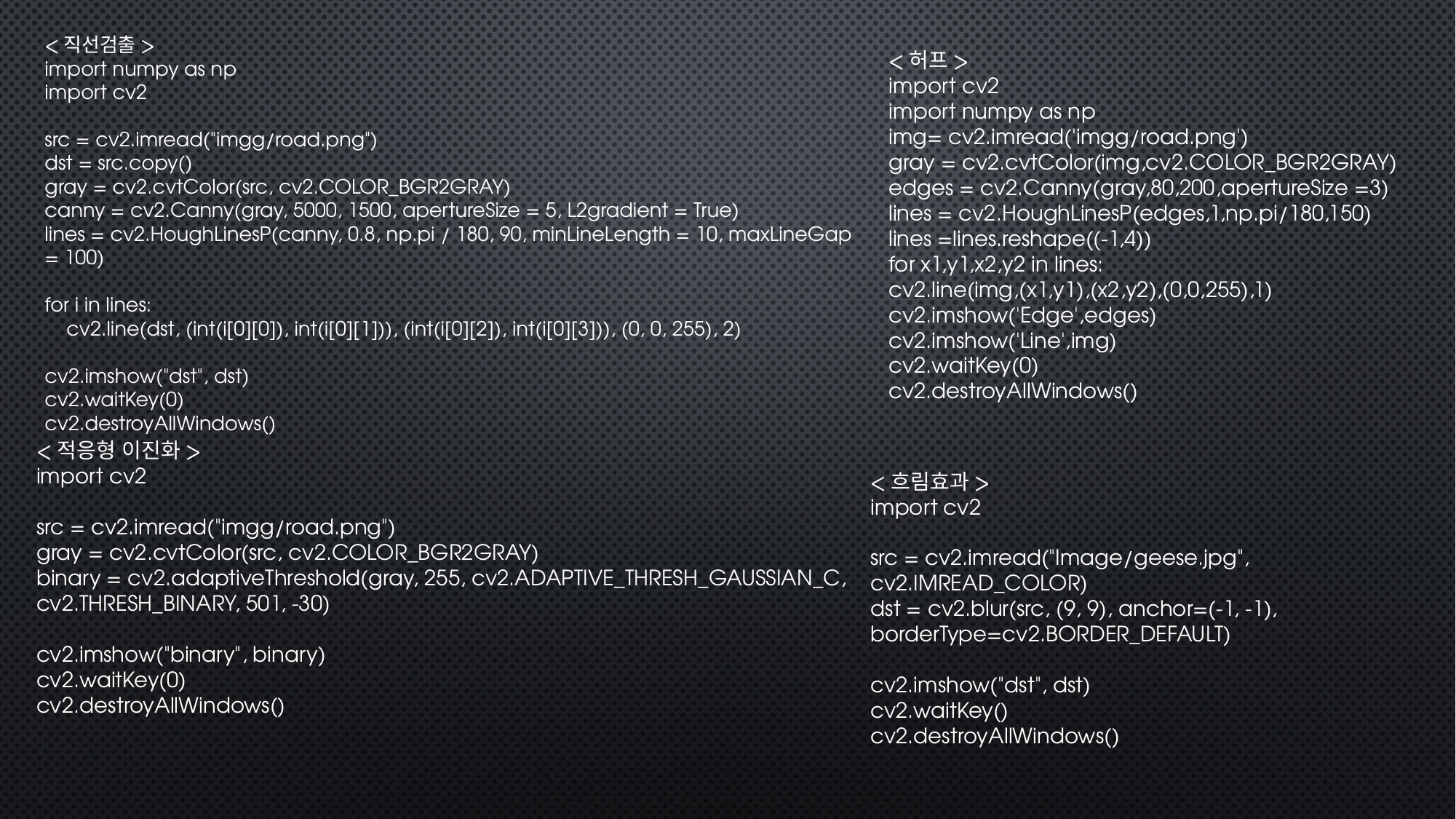

<직선검출>
import numpy as np
import cv2

src = cv2.imread("imgg/road.png")
dst = src.copy()
gray = cv2.cvtColor(src, cv2.COLOR_BGR2GRAY)
canny = cv2.Canny(gray, 5000, 1500, apertureSize = 5, L2gradient = True)
lines = cv2.HoughLinesP(canny, 0.8, np.pi / 180, 90, minLineLength = 10, maxLineGap = 100)

for i in lines:
    cv2.line(dst, (int(i[0][0]), int(i[0][1])), (int(i[0][2]), int(i[0][3])), (0, 0, 255), 2)

cv2.imshow("dst", dst)
cv2.waitKey(0)
cv2.destroyAllWindows()
<허프>
import cv2
import numpy as np
img= cv2.imread('imgg/road.png')
gray = cv2.cvtColor(img,cv2.COLOR_BGR2GRAY)
edges = cv2.Canny(gray,80,200,apertureSize =3)
lines = cv2.HoughLinesP(edges,1,np.pi/180,150)
lines =lines.reshape((-1,4))
for x1,y1,x2,y2 in lines:
cv2.line(img,(x1,y1),(x2,y2),(0,0,255),1)
cv2.imshow('Edge',edges)
cv2.imshow('Line',img)
cv2.waitKey(0)
cv2.destroyAllWindows()
<적응형 이진화>
import cv2

src = cv2.imread("imgg/road.png")
gray = cv2.cvtColor(src, cv2.COLOR_BGR2GRAY)
binary = cv2.adaptiveThreshold(gray, 255, cv2.ADAPTIVE_THRESH_GAUSSIAN_C, cv2.THRESH_BINARY, 501, -30)

cv2.imshow("binary", binary)
cv2.waitKey(0)
cv2.destroyAllWindows()

<흐림효과>
import cv2

src = cv2.imread("Image/geese.jpg", cv2.IMREAD_COLOR)
dst = cv2.blur(src, (9, 9), anchor=(-1, -1), borderType=cv2.BORDER_DEFAULT)

cv2.imshow("dst", dst)
cv2.waitKey()
cv2.destroyAllWindows()